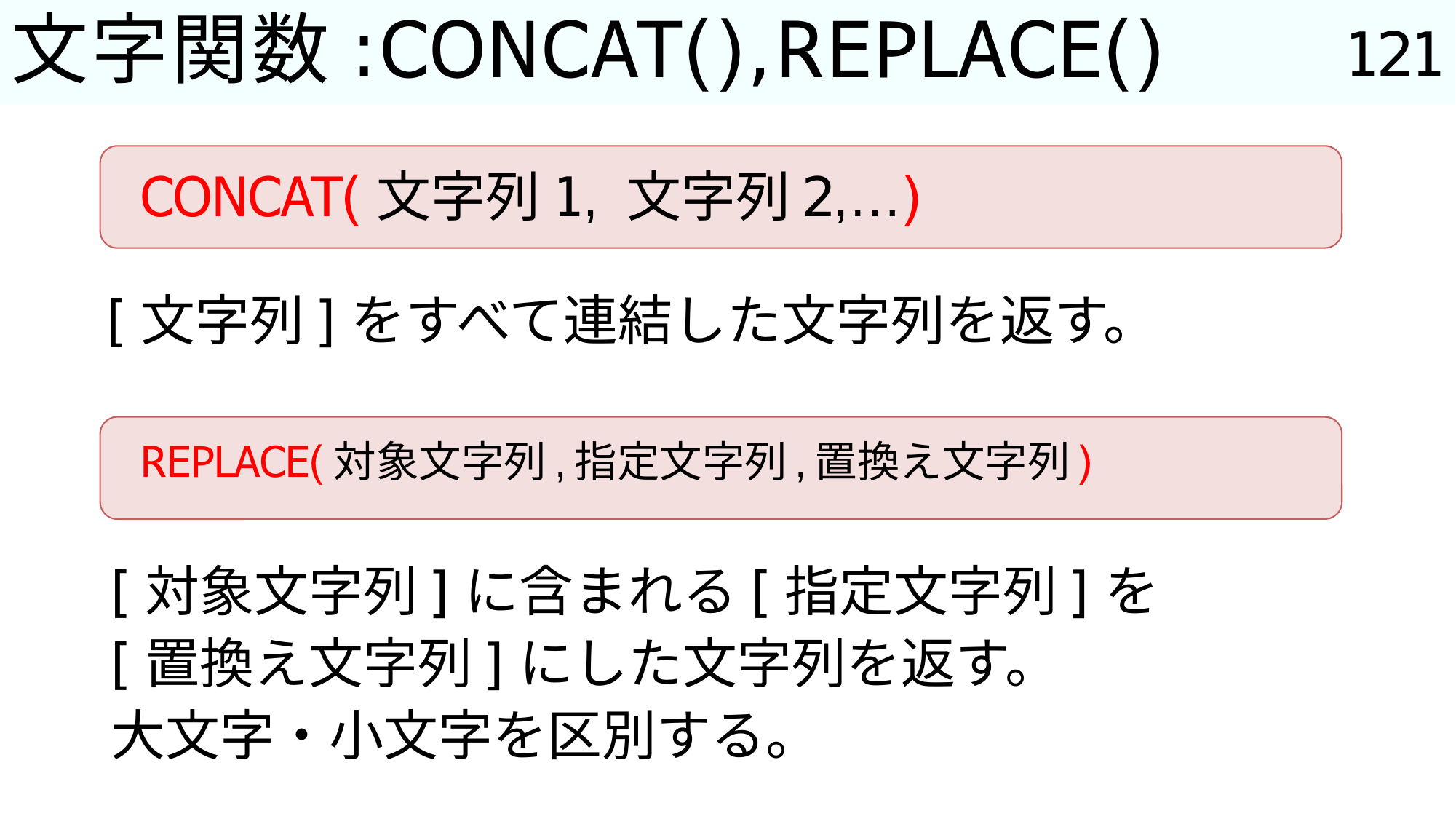

121
# 文字関数:CONCAT(),REPLACE()

CONCAT(文字列1, 文字列2,…)
[文字列]をすべて連結した文字列を返す。

REPLACE(対象文字列,指定文字列,置換え文字列)
[対象文字列]に含まれる[指定文字列]を
[置換え文字列]にした文字列を返す。
大文字・小文字を区別する。